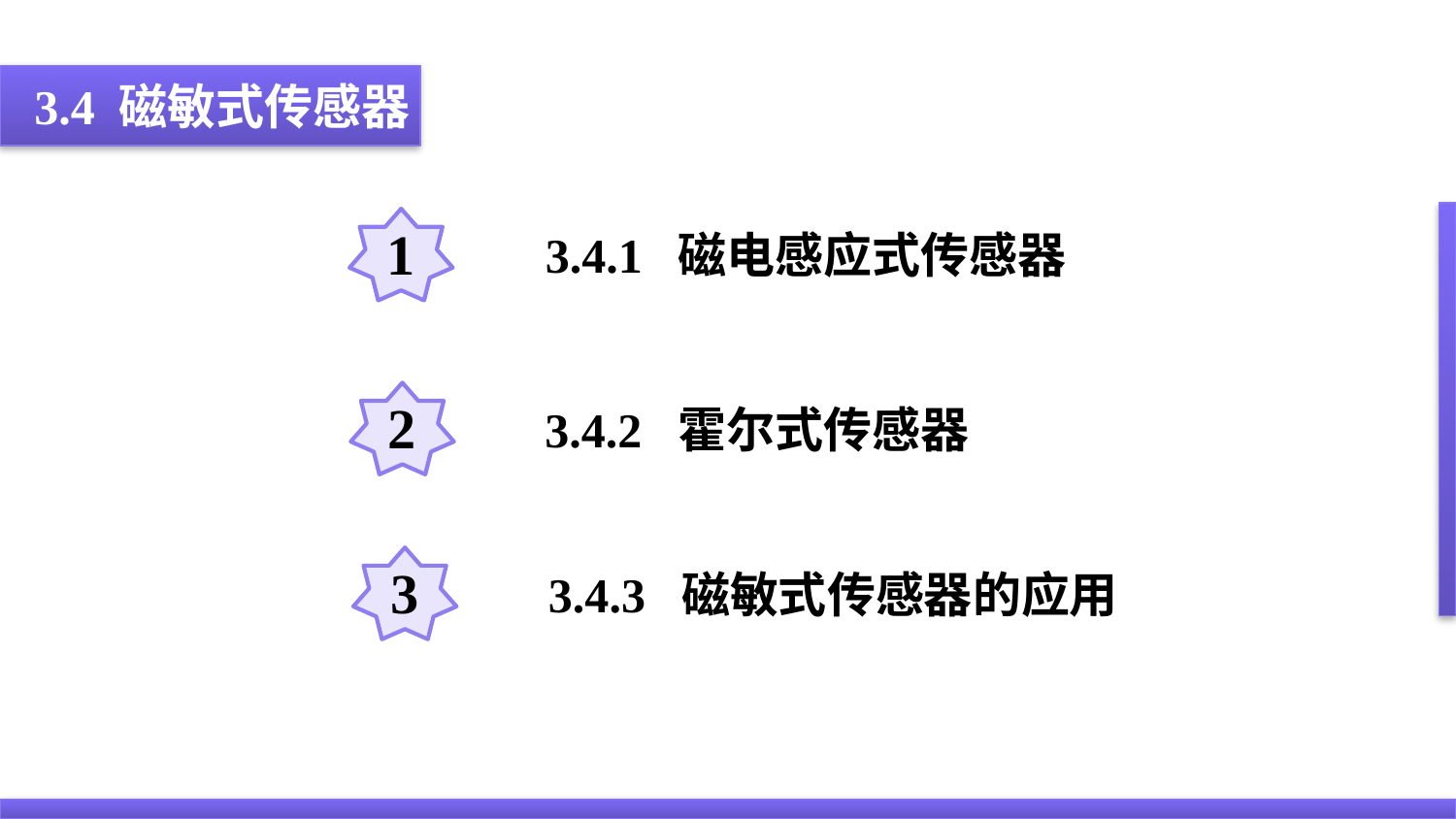

3.4 磁敏式传感器
1
3.4.1  磁电感应式传感器
2
3.4.2  霍尔式传感器
3
3.4.3  磁敏式传感器的应用